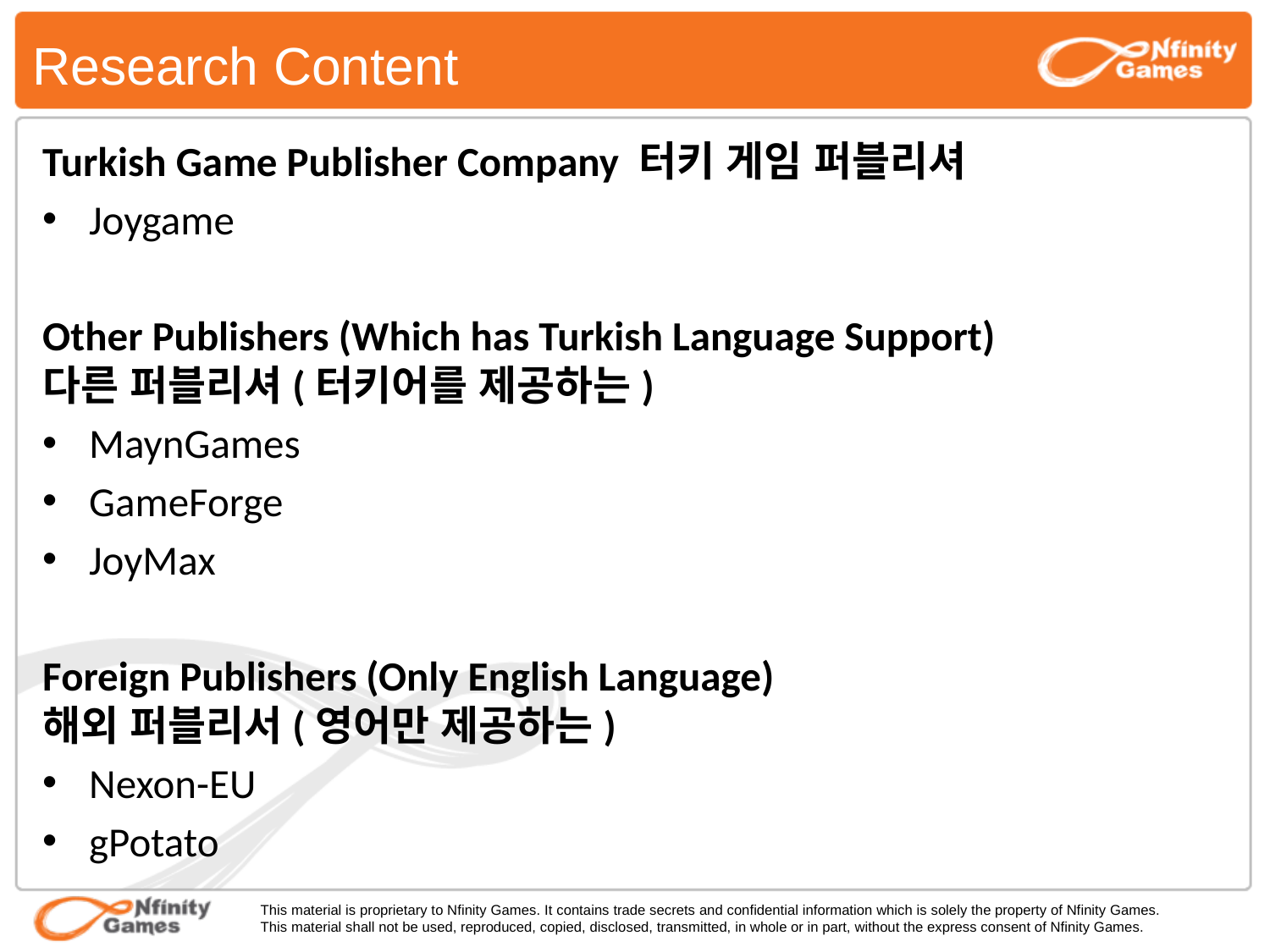

# Research Content
Turkish Game Publisher Company 터키 게임 퍼블리셔
Joygame

Other Publishers (Which has Turkish Language Support)
다른 퍼블리셔(터키어를 제공하는)
MaynGames
GameForge
JoyMax

Foreign Publishers (Only English Language)
해외 퍼블리서(영어만 제공하는)
Nexon-EU
gPotato